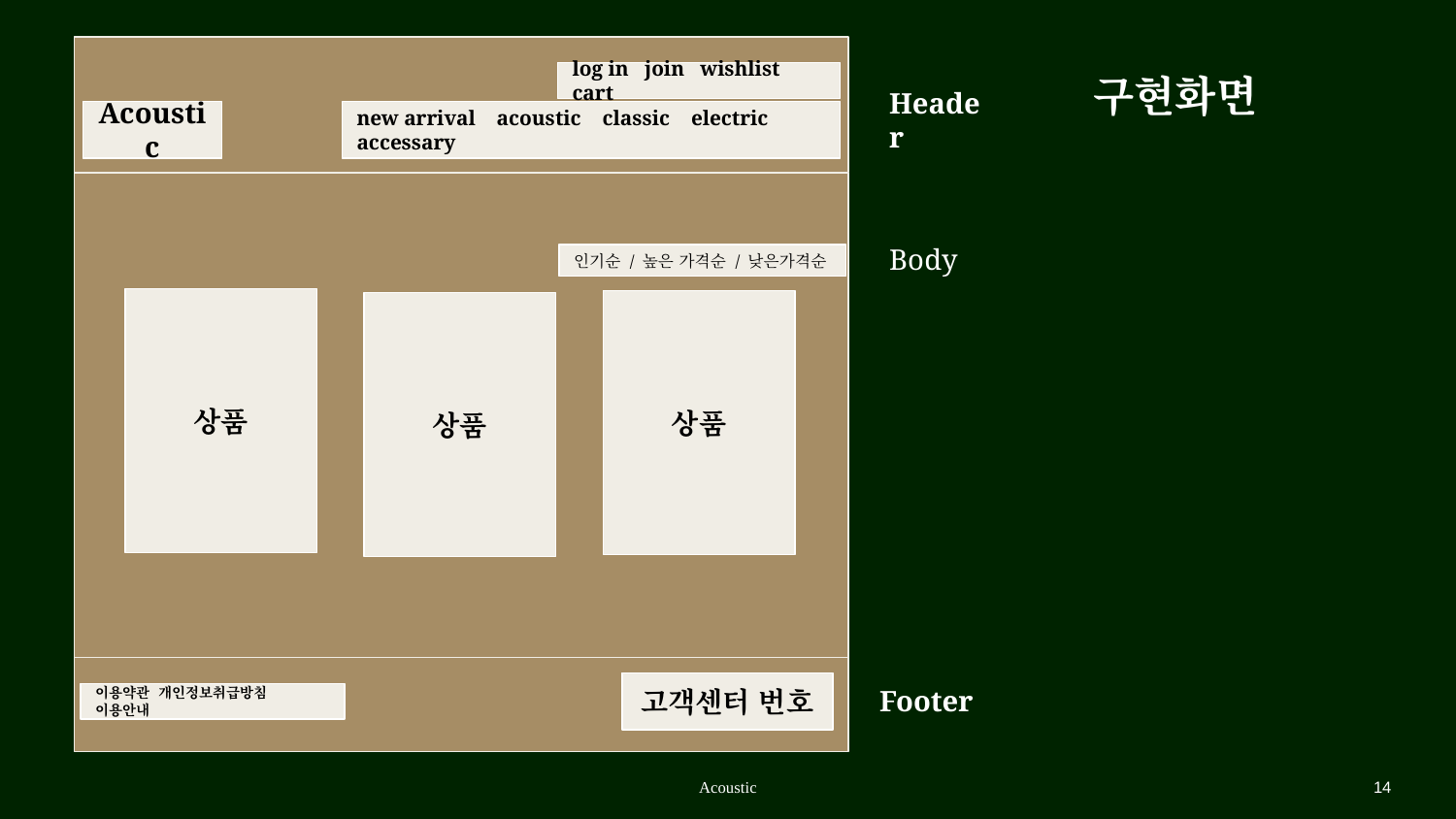

구현화면
log in   join   wishlist   cart
Header
Acoustic
new arrival    acoustic    classic    electric    accessary

Body
인기순 / 높은 가격순 / 낮은가격순
상품
상품
상품

Footer
고객센터 번호
이용약관  개인정보취급방침  이용안내
Acoustic
14